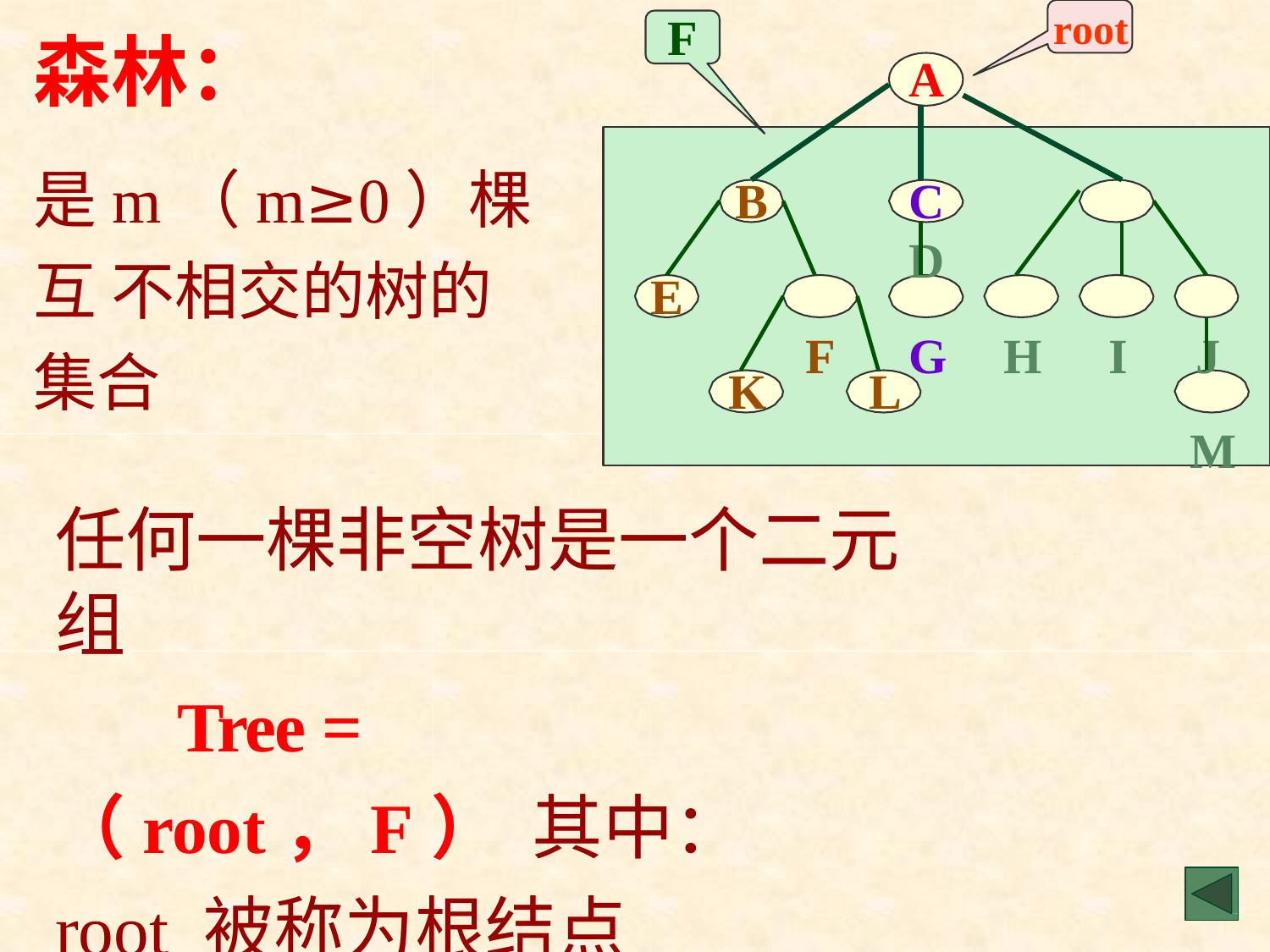

root
F

# 森林：
A

是m（m≥0）棵互 不相交的树的集合
B
C	D
F	G	H	I	J
M

E

K	L

任何一棵非空树是一个二元组
Tree = （root，F）  其中：root 被称为根结点
F 被称为子树森林